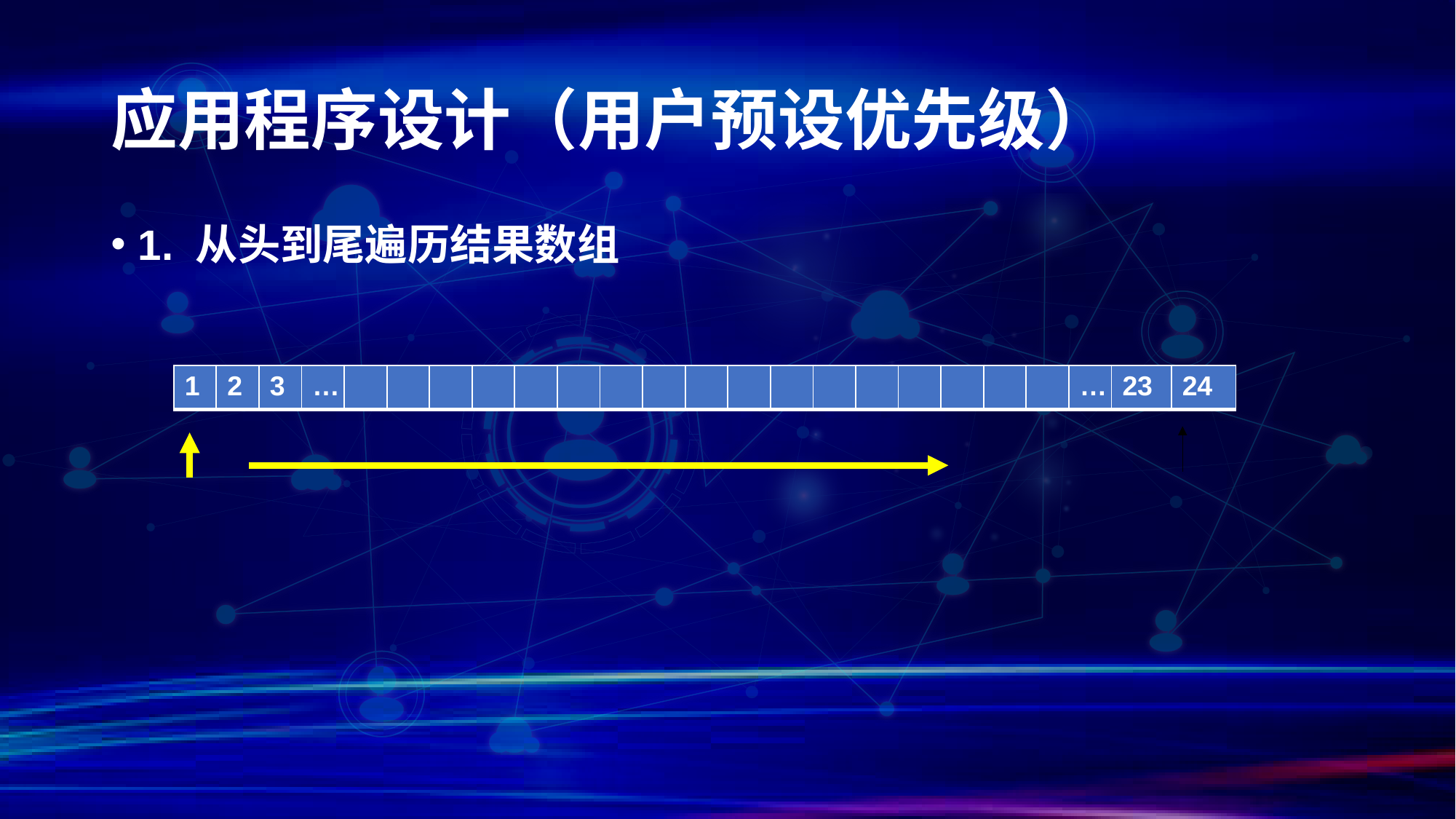

# 应用程序设计（用户预设优先级）
1. 从头到尾遍历结果数组

| 1 | 2 | 3 | … |  |  |  |  |  |  |  |  |  |  |  |  |  |  |  |  |  | … | 23 | 24 |
| --- | --- | --- | --- | --- | --- | --- | --- | --- | --- | --- | --- | --- | --- | --- | --- | --- | --- | --- | --- | --- | --- | --- | --- |